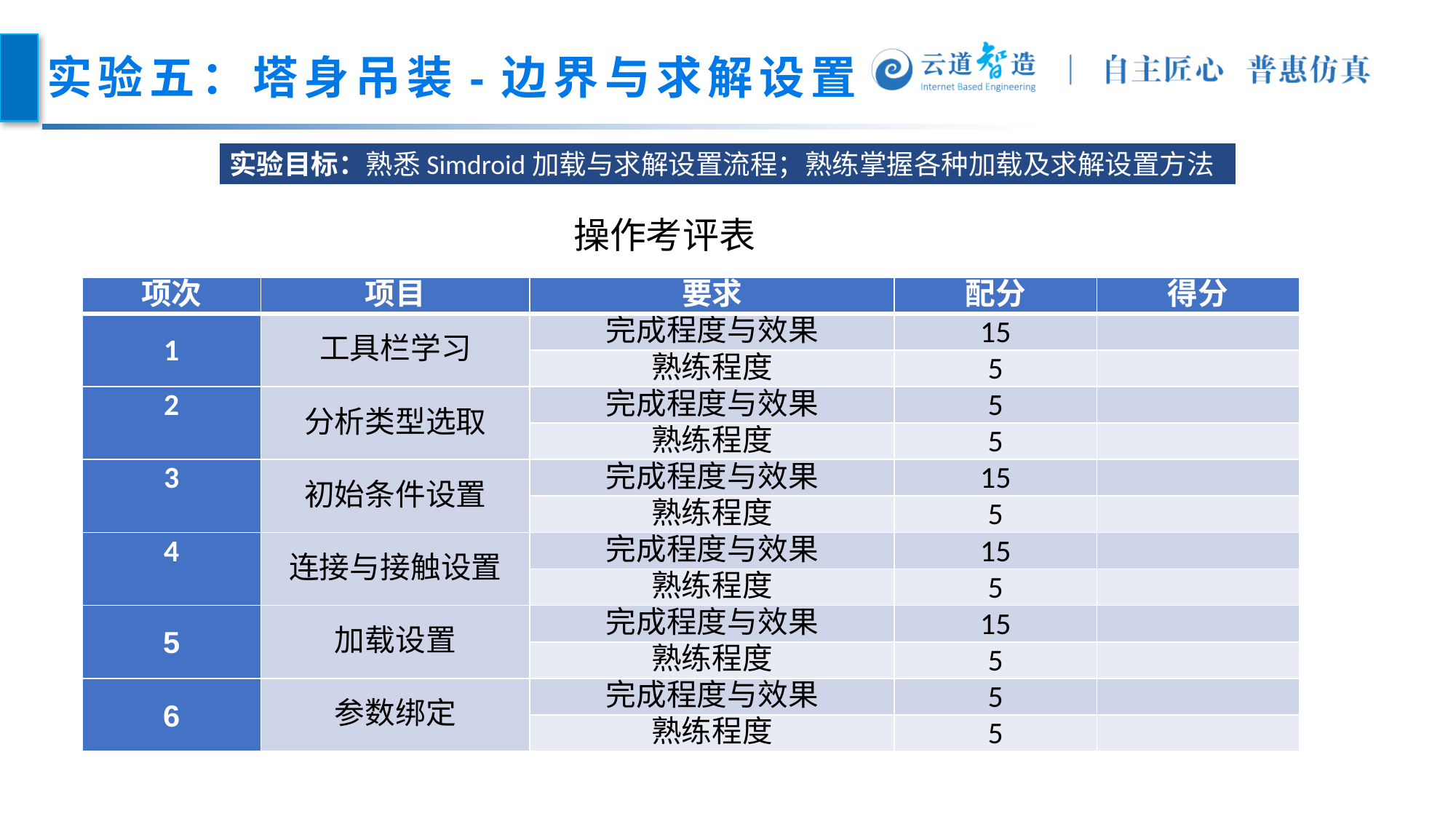

# 实验五：塔身吊装-边界与求解设置
实验目标：熟悉Simdroid加载与求解设置流程；熟练掌握各种加载及求解设置方法
操作考评表
| 项次 | 项目 | 要求 | 配分 | 得分 |
| --- | --- | --- | --- | --- |
| 1 | 工具栏学习 | 完成程度与效果 | 15 |  |
|  |  | 熟练程度 | 5 |  |
| 2 | 分析类型选取 | 完成程度与效果 | 5 |  |
|  |  | 熟练程度 | 5 |  |
| 3 | 初始条件设置 | 完成程度与效果 | 15 |  |
|  |  | 熟练程度 | 5 |  |
| 4 | 连接与接触设置 | 完成程度与效果 | 15 |  |
|  |  | 熟练程度 | 5 |  |
| 5 | 加载设置 | 完成程度与效果 | 15 |  |
|  |  | 熟练程度 | 5 |  |
| 6 | 参数绑定 | 完成程度与效果 | 5 |  |
|  |  | 熟练程度 | 5 |  |